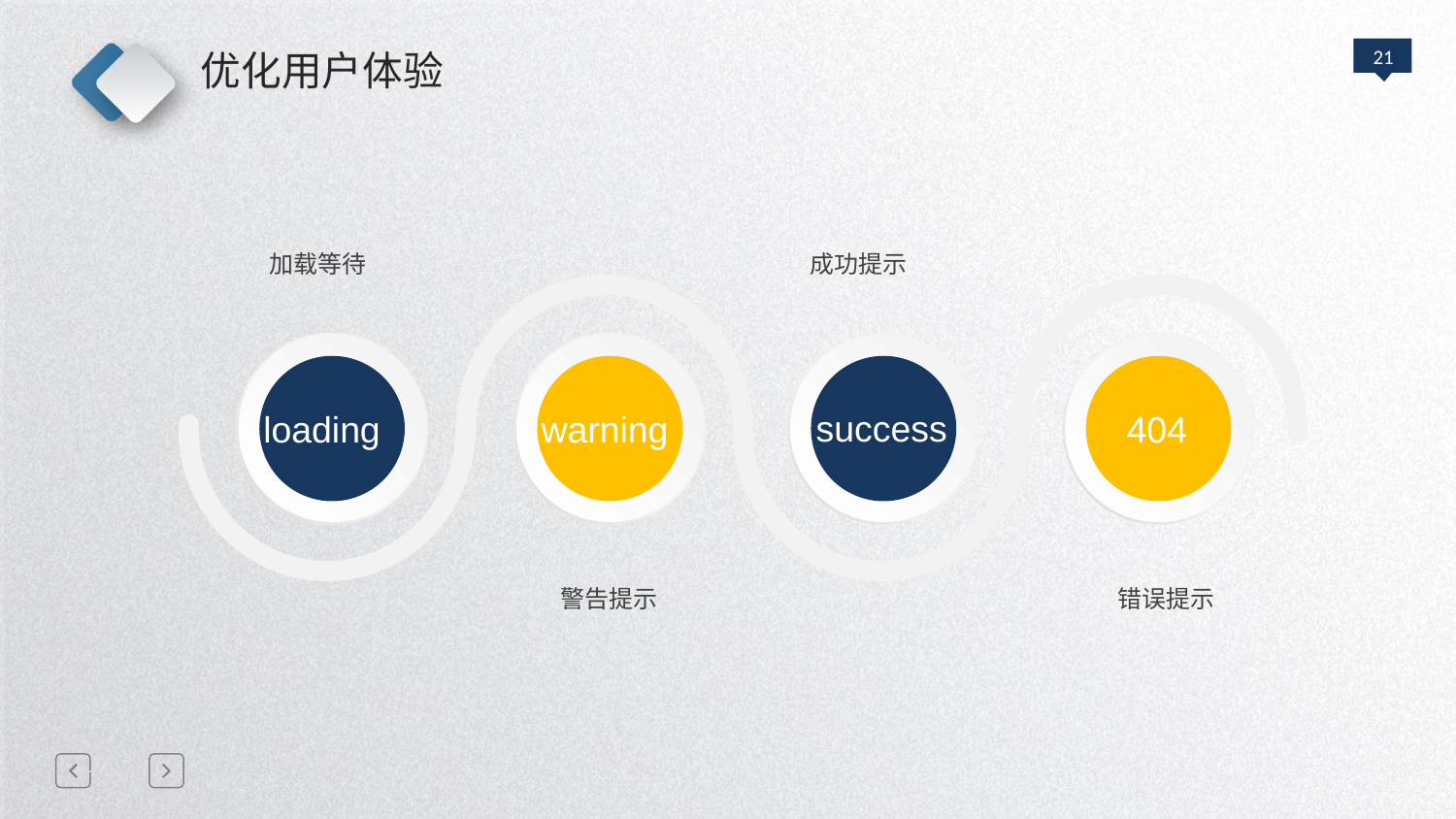

优化用户体验
加载等待
成功提示

loading

warning

success

   404
警告提示
错误提示
延迟符